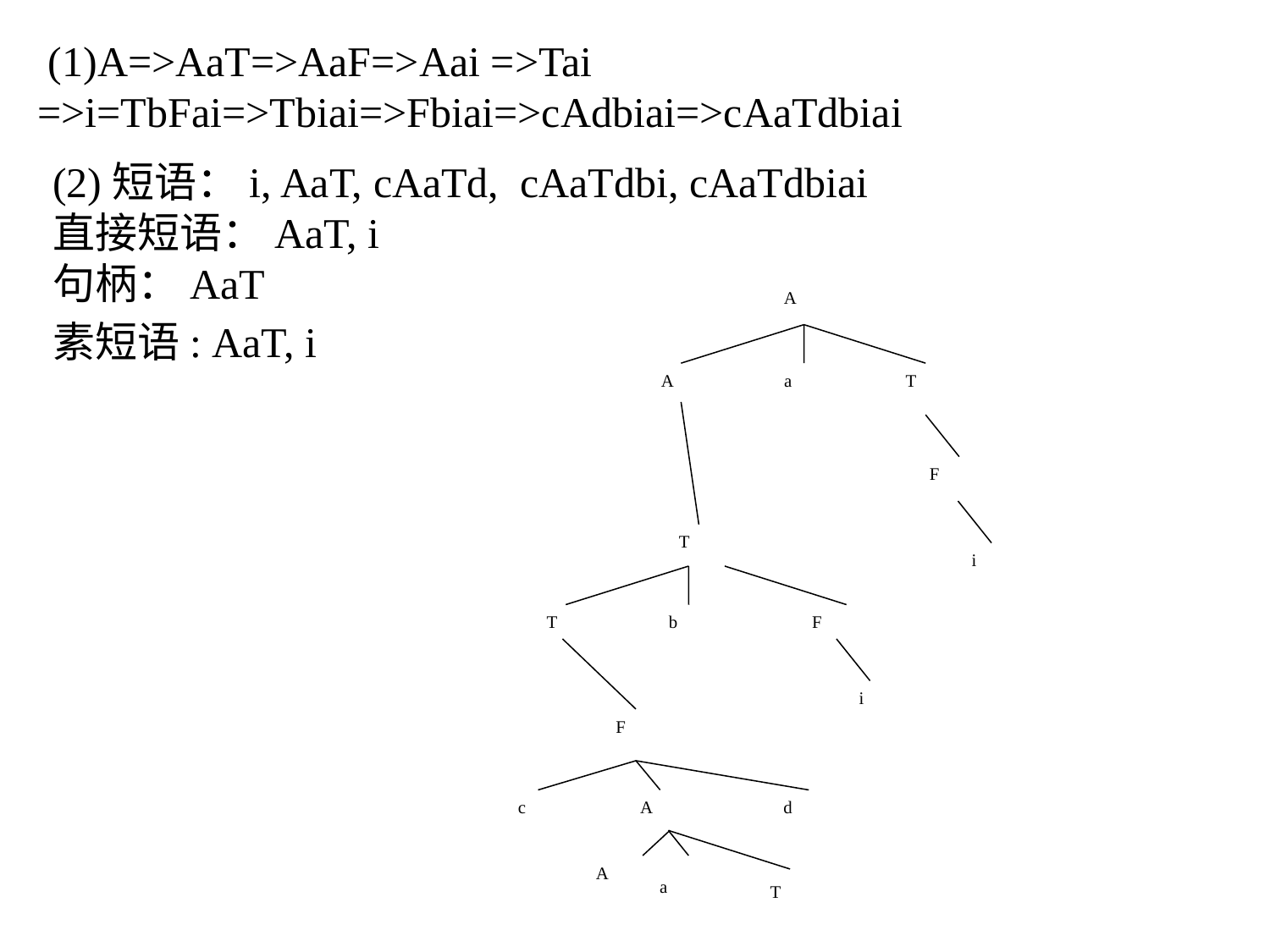

(1)A=>AaT=>AaF=>Aai =>Tai =>i=TbFai=>Tbiai=>Fbiai=>cAdbiai=>cAaTdbiai
(2)短语：i, AaT, cAaTd,  cAaTdbi, cAaTdbiai
直接短语：AaT, i
句柄：AaT
素短语: AaT, i

A
A
a
T
F
T
i
T
b
F
i
F
c
A
d
A
a
T